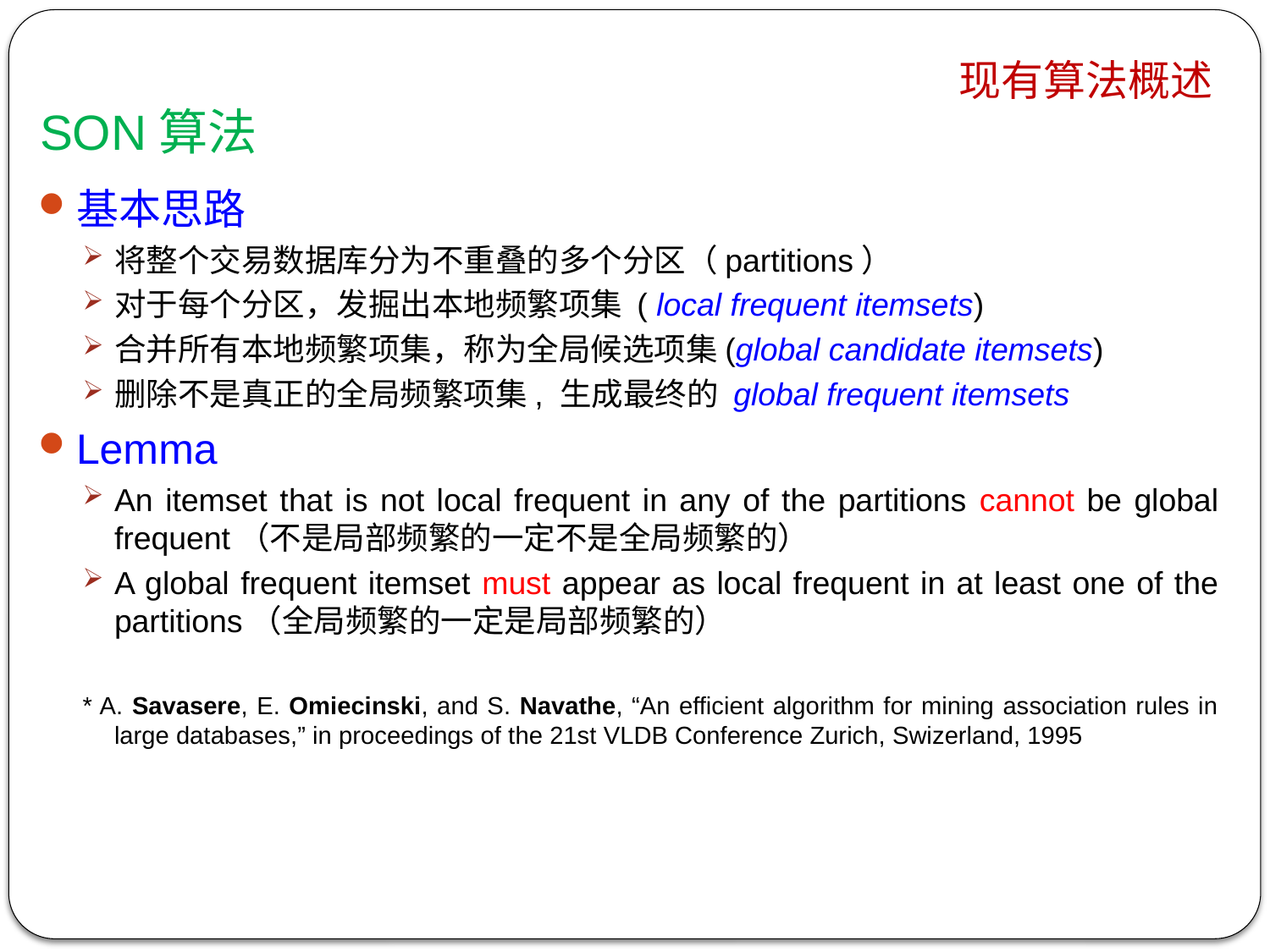

# 现有算法概述
SON算法
基本思路
将整个交易数据库分为不重叠的多个分区（partitions）
对于每个分区，发掘出本地频繁项集 ( local frequent itemsets)
合并所有本地频繁项集，称为全局候选项集(global candidate itemsets)
删除不是真正的全局频繁项集, 生成最终的 global frequent itemsets
Lemma
An itemset that is not local frequent in any of the partitions cannot be global frequent（不是局部频繁的一定不是全局频繁的）
A global frequent itemset must appear as local frequent in at least one of the partitions（全局频繁的一定是局部频繁的）

* A. Savasere, E. Omiecinski, and S. Navathe, “An efficient algorithm for mining association rules in large databases,” in proceedings of the 21st VLDB Conference Zurich, Swizerland, 1995